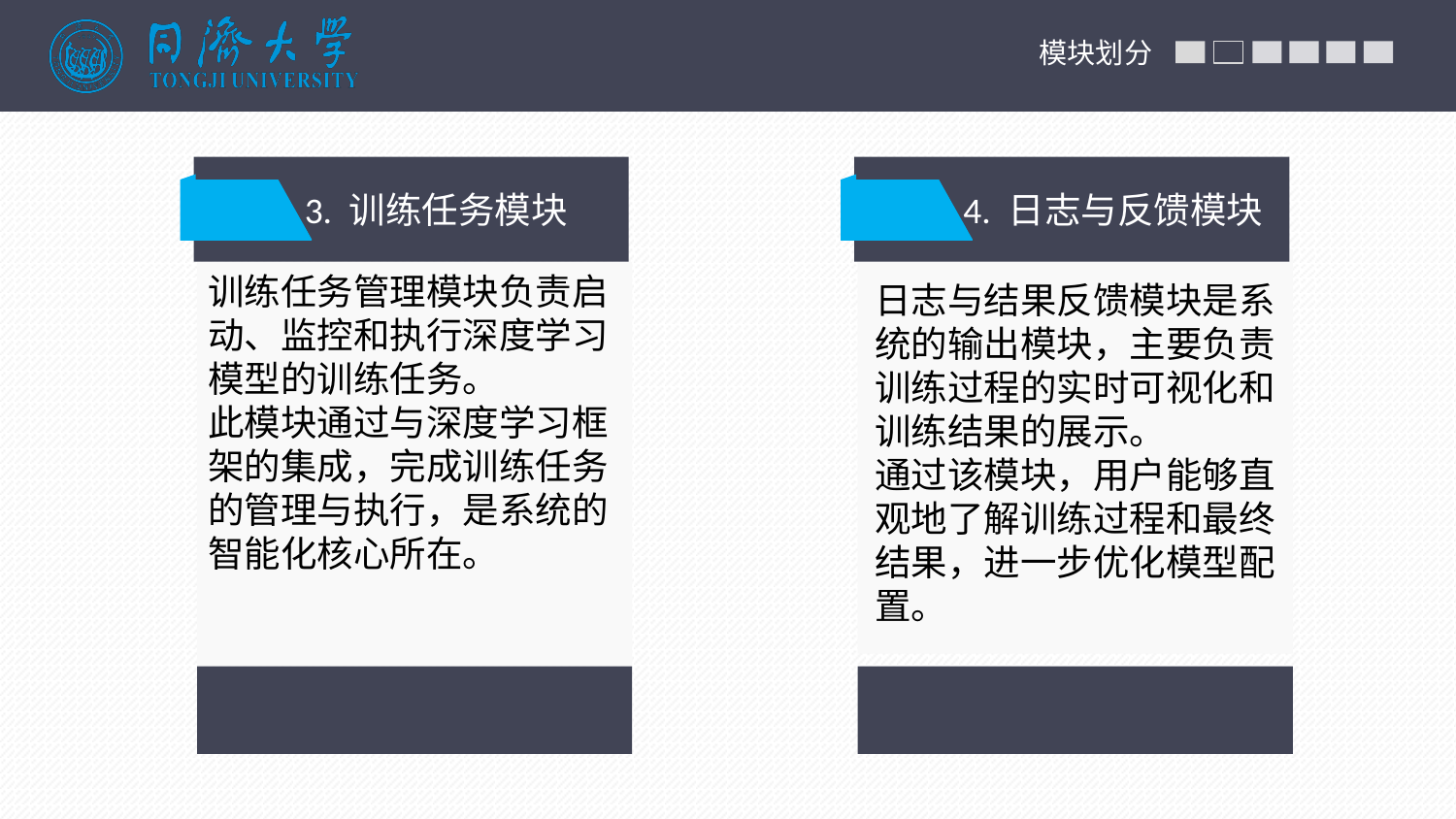

模块划分

      3. 训练任务模块

          4. 日志与反馈模块

训练任务管理模块负责启动、监控和执行深度学习模型的训练任务。
此模块通过与深度学习框架的集成，完成训练任务的管理与执行，是系统的智能化核心所在。

日志与结果反馈模块是系统的输出模块，主要负责训练过程的实时可视化和训练结果的展示。
通过该模块，用户能够直观地了解训练过程和最终结果，进一步优化模型配置。